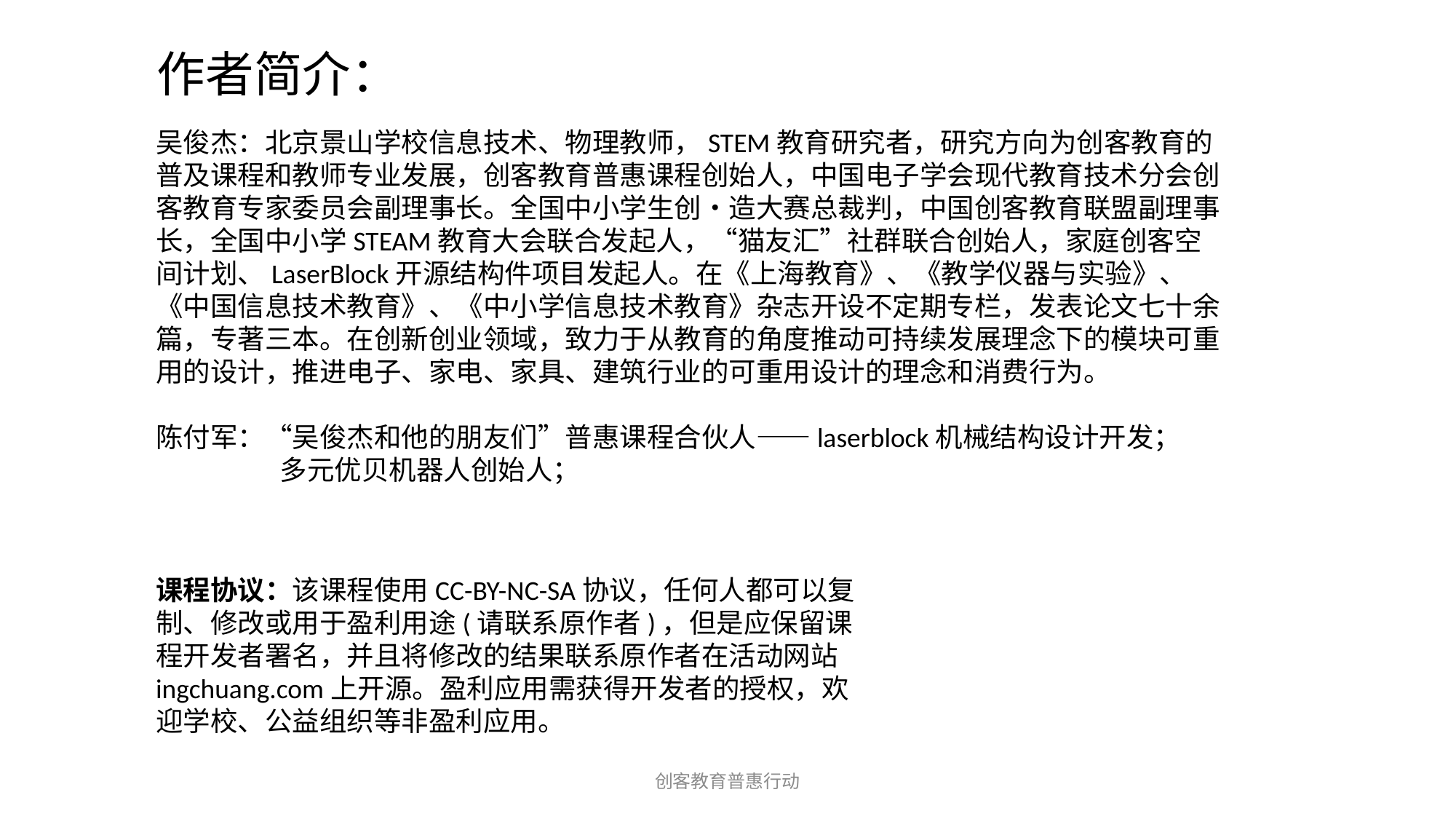

作者简介：
吴俊杰：北京景山学校信息技术、物理教师，STEM教育研究者，研究方向为创客教育的普及课程和教师专业发展，创客教育普惠课程创始人，中国电子学会现代教育技术分会创客教育专家委员会副理事长。全国中小学生创•造大赛总裁判，中国创客教育联盟副理事长，全国中小学STEAM教育大会联合发起人，“猫友汇”社群联合创始人，家庭创客空间计划、LaserBlock开源结构件项目发起人。在《上海教育》、《教学仪器与实验》、《中国信息技术教育》、《中小学信息技术教育》杂志开设不定期专栏，发表论文七十余篇，专著三本。在创新创业领域，致力于从教育的角度推动可持续发展理念下的模块可重用的设计，推进电子、家电、家具、建筑行业的可重用设计的理念和消费行为。

陈付军：“吴俊杰和他的朋友们”普惠课程合伙人——laserblock机械结构设计开发；
                   多元优贝机器人创始人；
课程协议：该课程使用CC-BY-NC-SA协议，任何人都可以复制、修改或用于盈利用途(请联系原作者)，但是应保留课程开发者署名，并且将修改的结果联系原作者在活动网站ingchuang.com上开源。盈利应用需获得开发者的授权，欢迎学校、公益组织等非盈利应用。
创客教育普惠行动